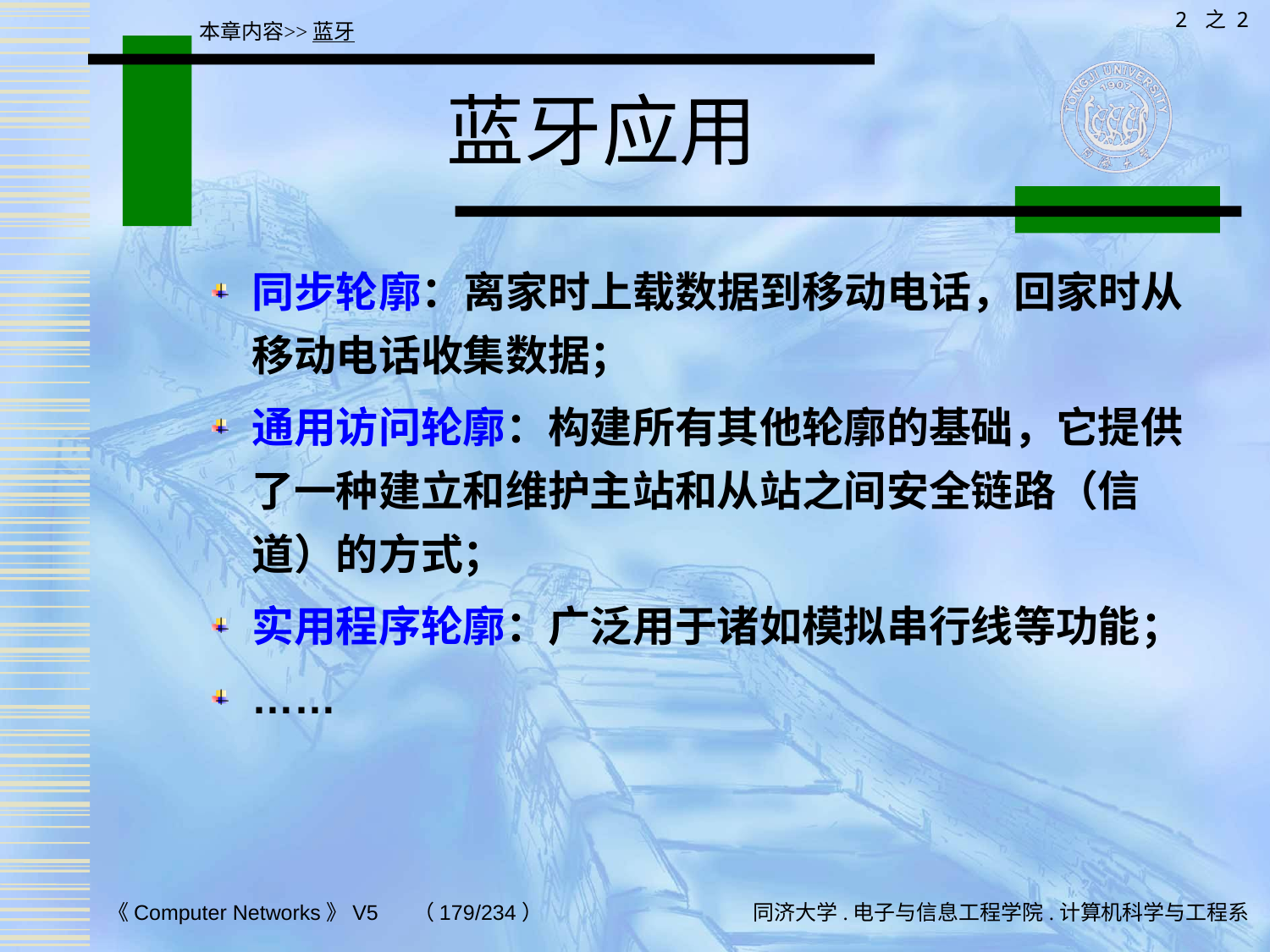

2 之 2
本章内容>>蓝牙
# 蓝牙应用
同步轮廓：离家时上载数据到移动电话，回家时从移动电话收集数据；
通用访问轮廓：构建所有其他轮廓的基础，它提供了一种建立和维护主站和从站之间安全链路（信道）的方式；
实用程序轮廓：广泛用于诸如模拟串行线等功能；
……